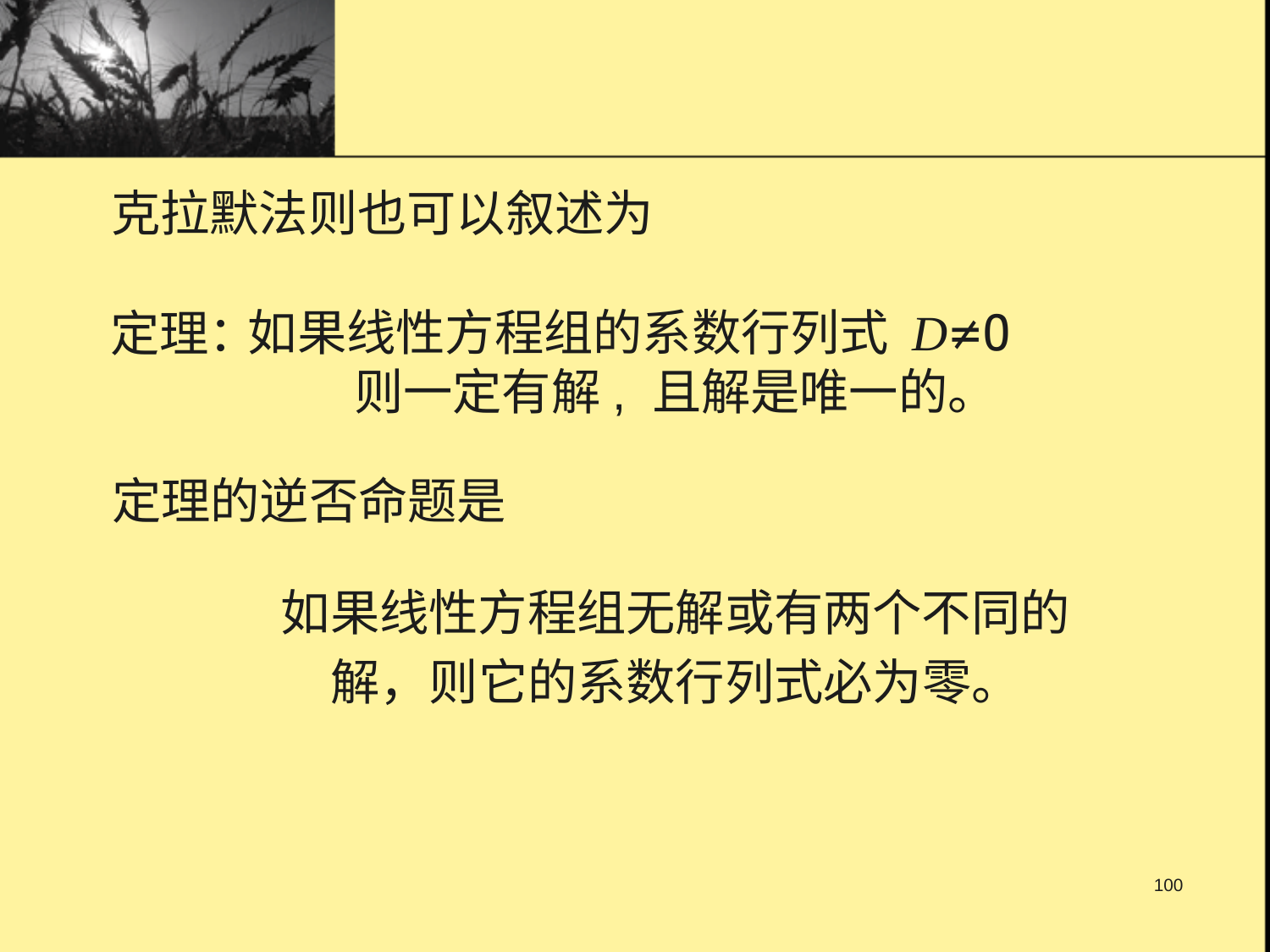

克拉默法则也可以叙述为
如果线性方程组的系数行列式 D≠0
则一定有解, 且解是唯一的。
定理：
定理的逆否命题是
如果线性方程组无解或有两个不同的
解，则它的系数行列式必为零。
100